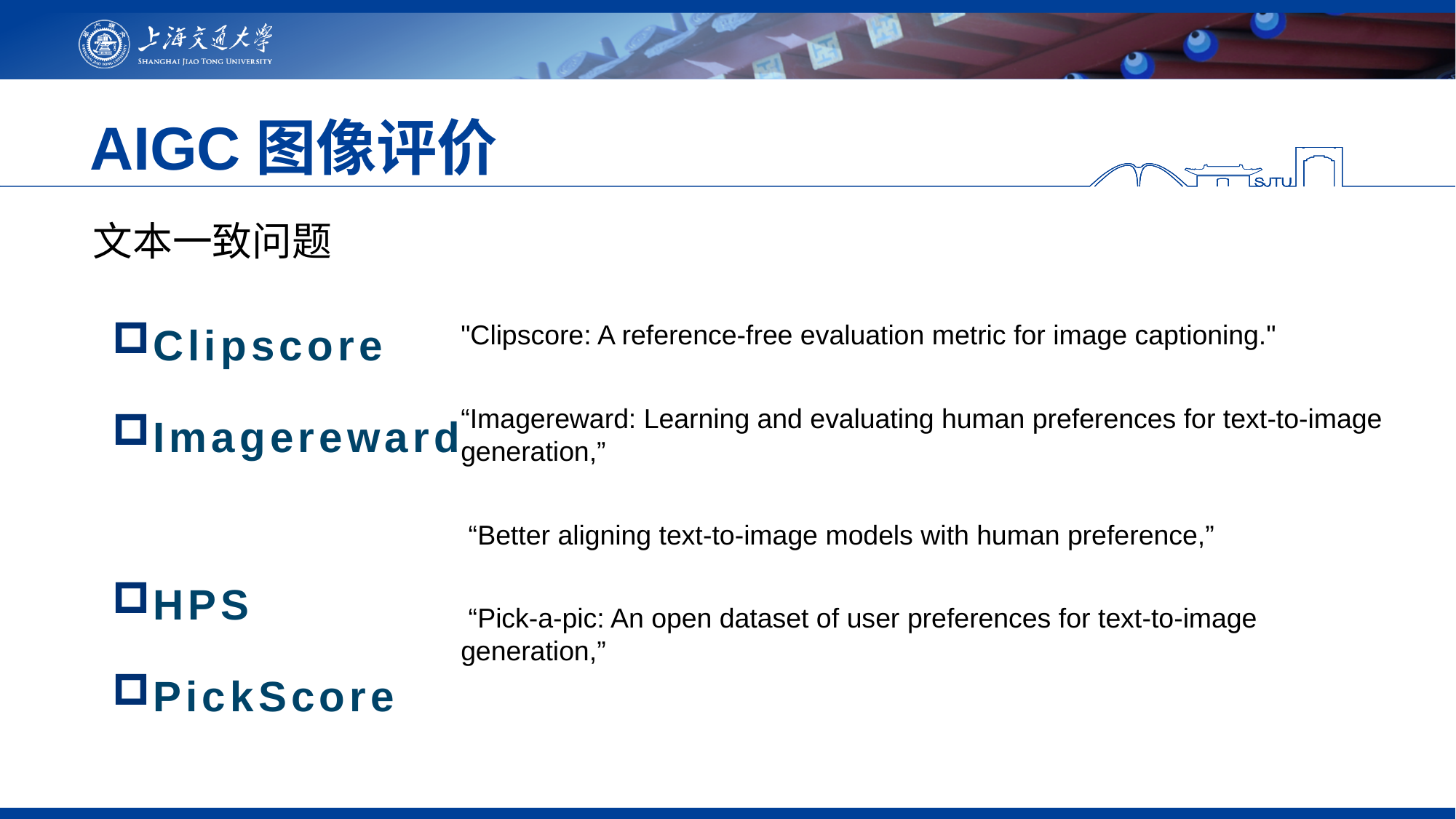

# AIGC图像评价
文本一致问题
Clipscore
Imagereward
HPS
PickScore
"Clipscore: A reference-free evaluation metric for image captioning."
“Imagereward: Learning and evaluating human preferences for text-to-image generation,”
 “Better aligning text-to-image models with human preference,”
 “Pick-a-pic: An open dataset of user preferences for text-to-image generation,”